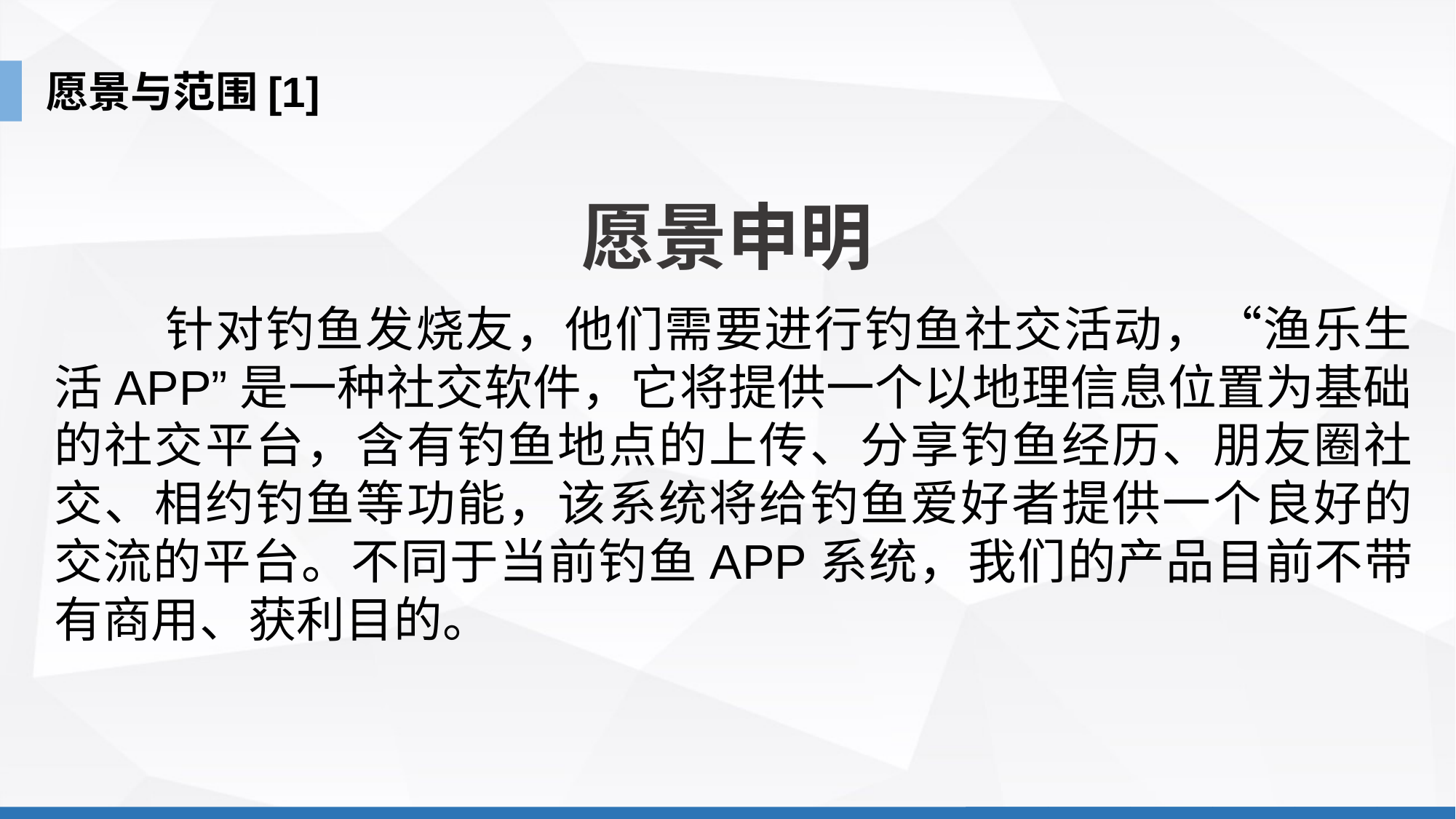

愿景与范围[1]

愿景申明
        针对钓鱼发烧友，他们需要进行钓鱼社交活动，“渔乐生活APP”是一种社交软件，它将提供一个以地理信息位置为基础的社交平台，含有钓鱼地点的上传、分享钓鱼经历、朋友圈社交、相约钓鱼等功能，该系统将给钓鱼爱好者提供一个良好的交流的平台。不同于当前钓鱼APP系统，我们的产品目前不带有商用、获利目的。